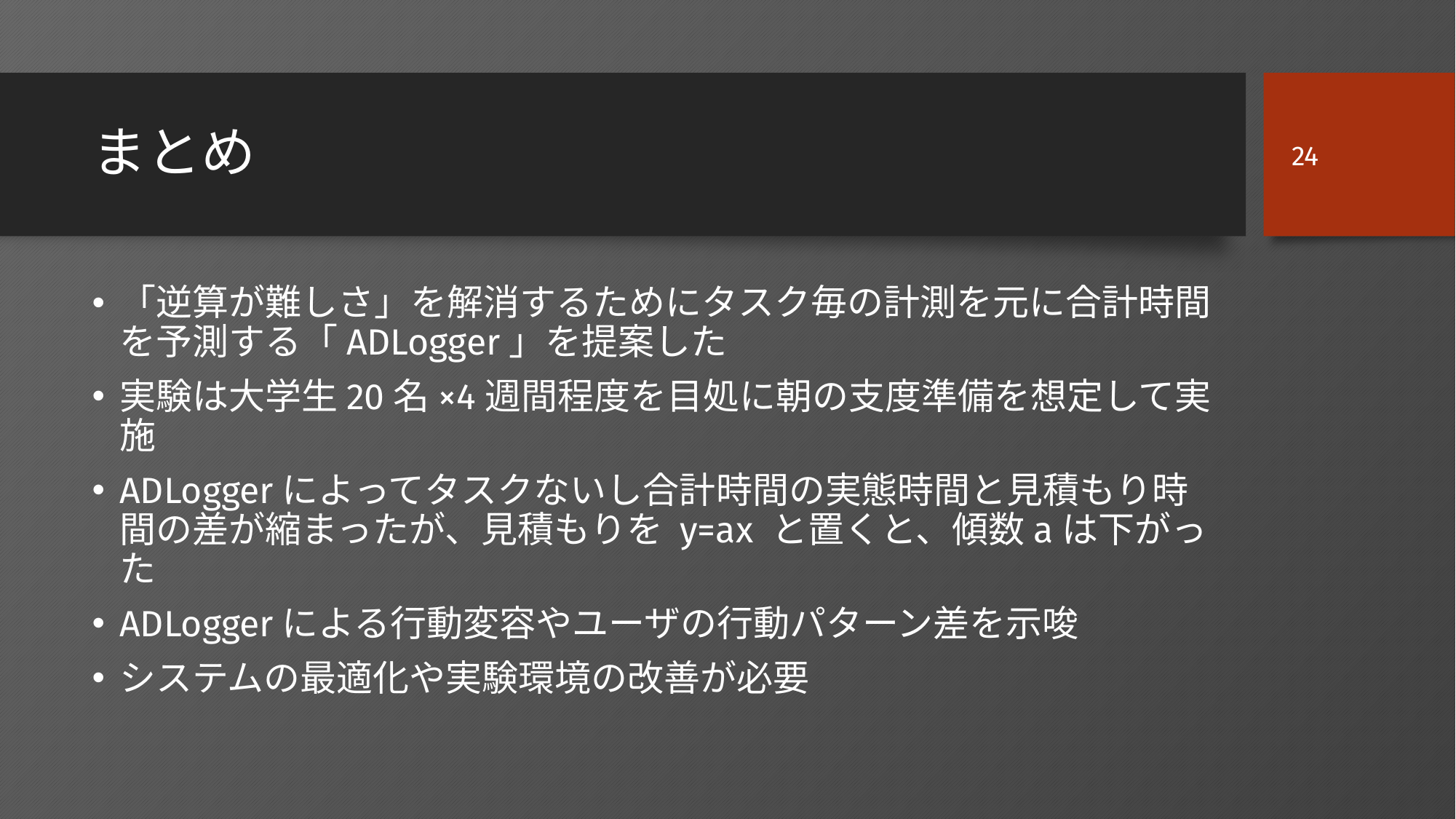

24
# まとめ
「逆算が難しさ」を解消するためにタスク毎の計測を元に合計時間を予測する「ADLogger」を提案した
実験は大学生20名×4週間程度を目処に朝の支度準備を想定して実施
ADLoggerによってタスクないし合計時間の実態時間と見積もり時間の差が縮まったが、見積もりを y=ax と置くと、傾数aは下がった
ADLoggerによる行動変容やユーザの行動パターン差を示唆
システムの最適化や実験環境の改善が必要